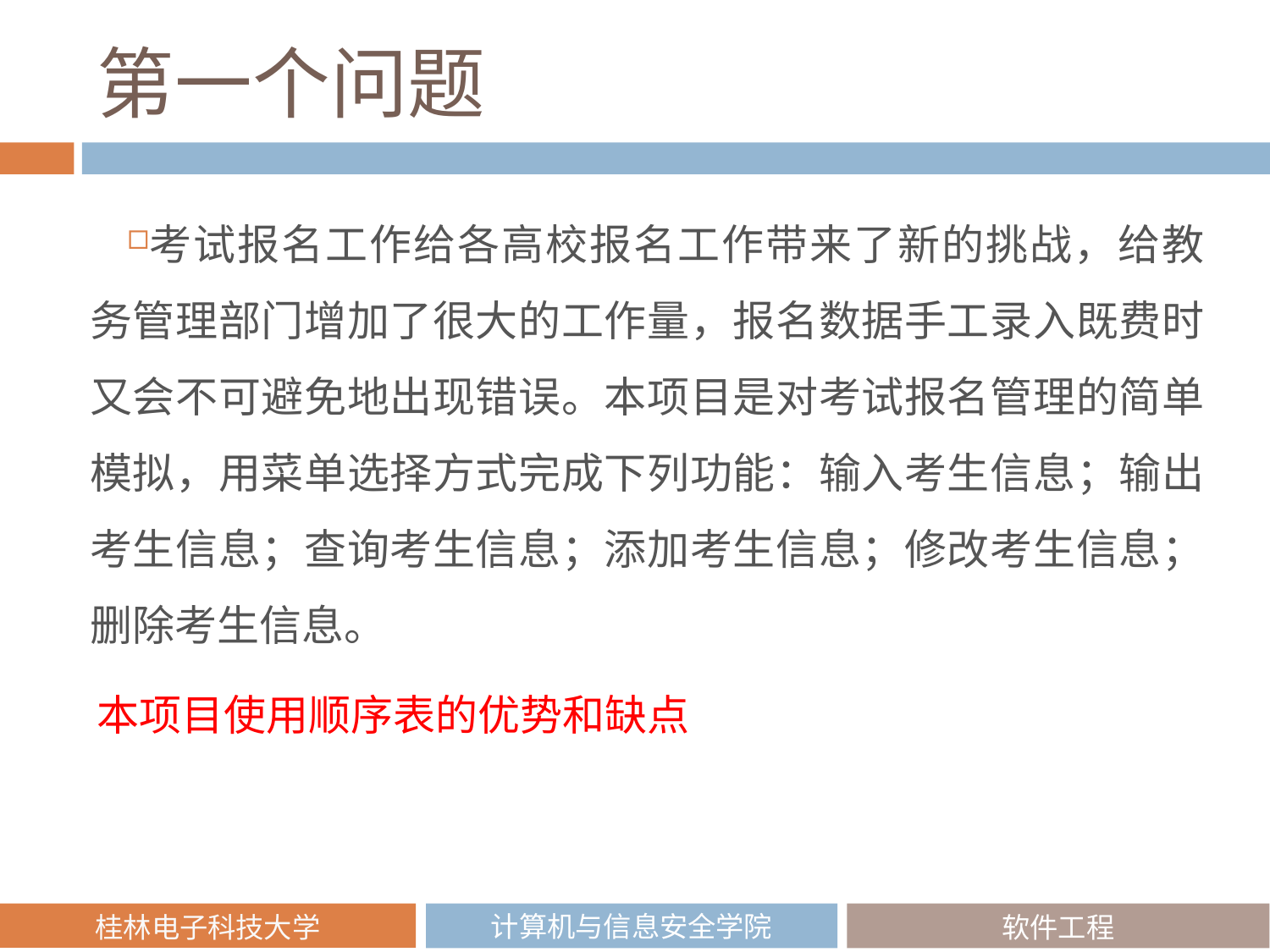

# 第一个问题
考试报名工作给各高校报名工作带来了新的挑战，给教务管理部门增加了很大的工作量，报名数据手工录入既费时又会不可避免地出现错误。本项目是对考试报名管理的简单模拟，用菜单选择方式完成下列功能：输入考生信息；输出考生信息；查询考生信息；添加考生信息；修改考生信息；删除考生信息。
本项目使用顺序表的优势和缺点